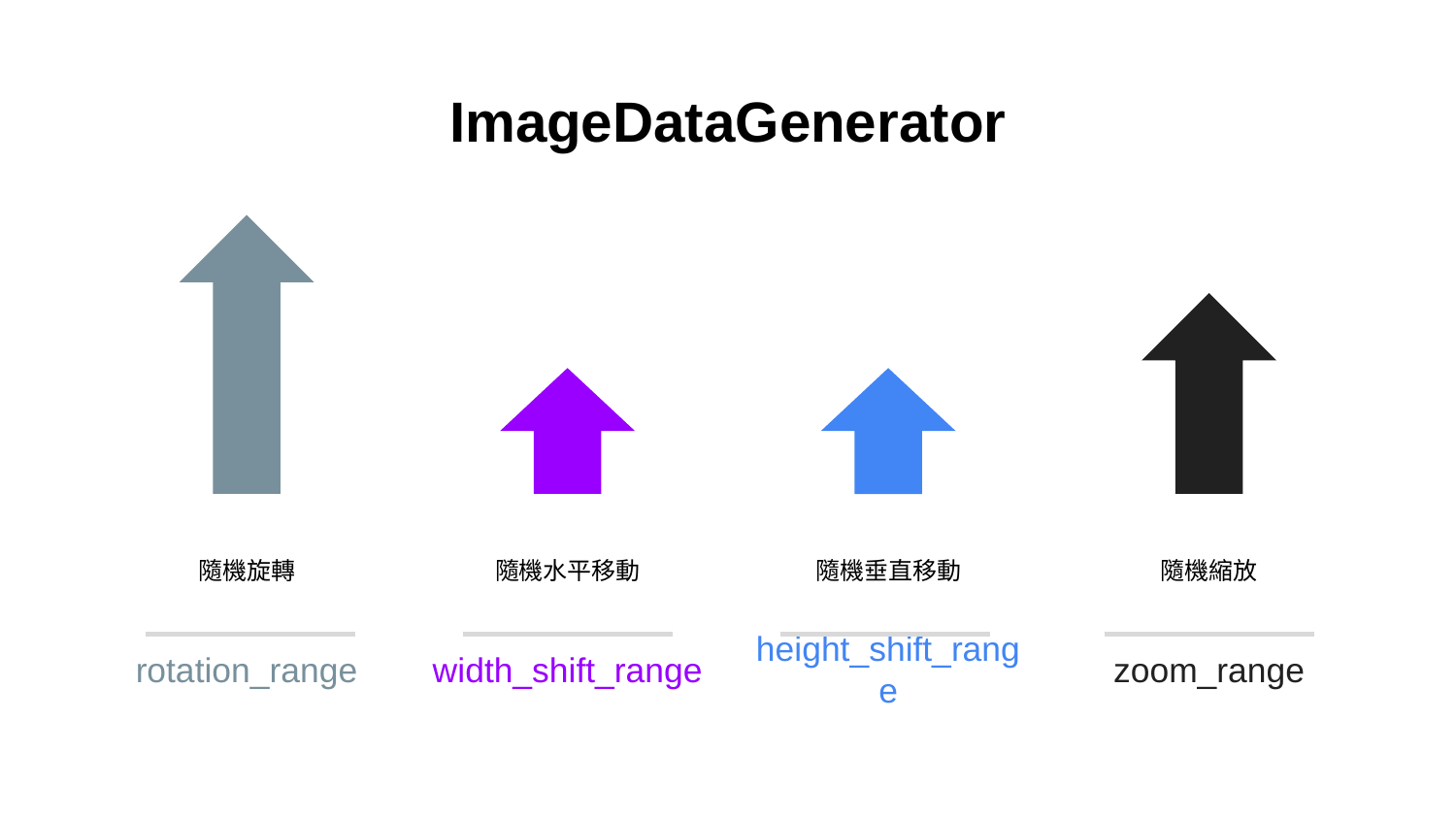

# ImageDataGenerator

隨機縮放
隨機垂直移動
隨機旋轉
隨機水平移動
rotation_range
width_shift_range
height_shift_range
zoom_range